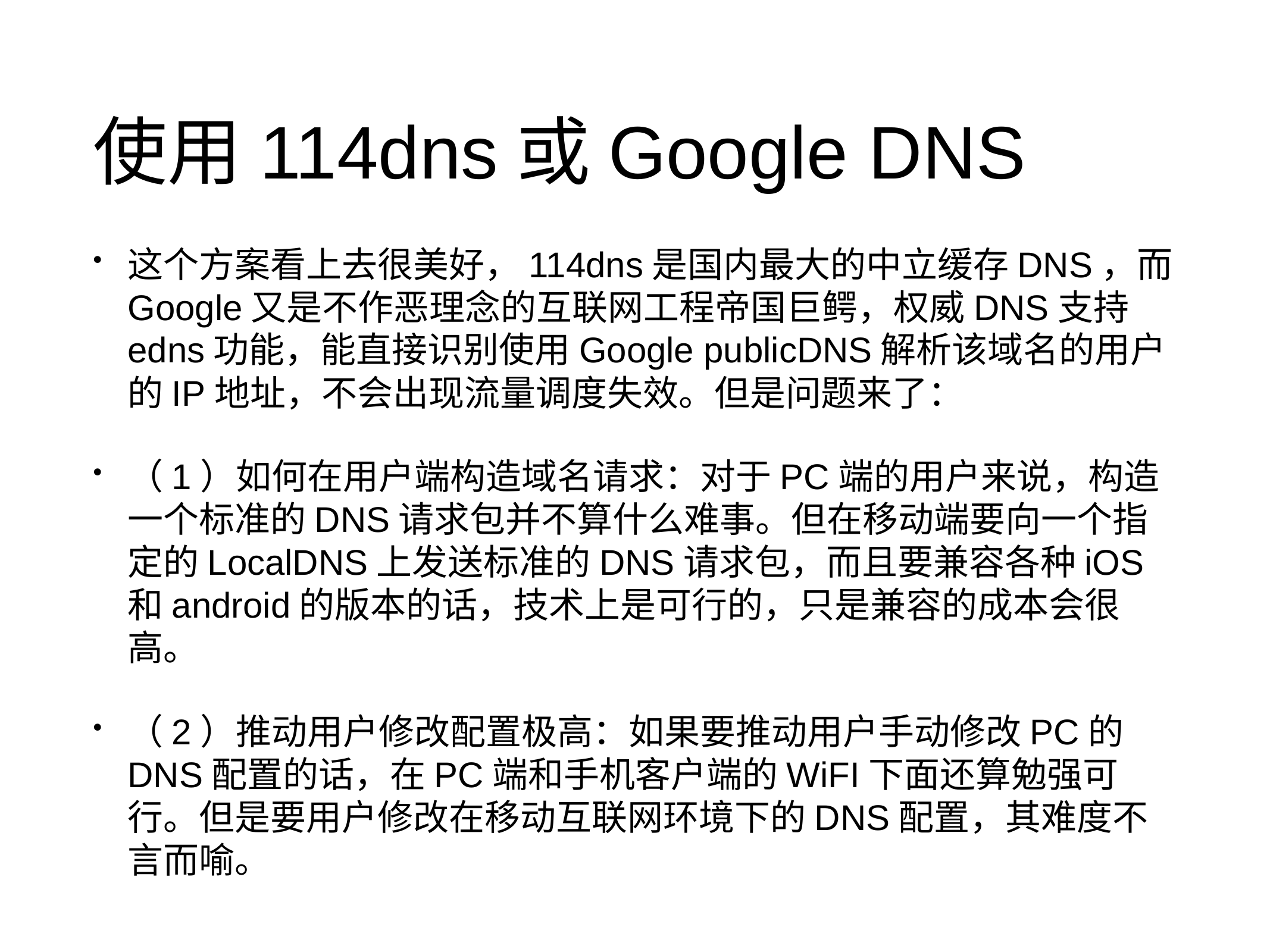

# 使用114dns或Google DNS
这个方案看上去很美好，114dns是国内最大的中立缓存DNS，而Google又是不作恶理念的互联网工程帝国巨鳄，权威DNS支持edns功能，能直接识别使用Google publicDNS解析该域名的用户的IP地址，不会出现流量调度失效。但是问题来了：
（1）如何在用户端构造域名请求：对于PC端的用户来说，构造一个标准的DNS请求包并不算什么难事。但在移动端要向一个指定的LocalDNS上发送标准的DNS请求包，而且要兼容各种iOS和android的版本的话，技术上是可行的，只是兼容的成本会很高。
（2）推动用户修改配置极高：如果要推动用户手动修改PC的DNS配置的话，在PC端和手机客户端的WiFI下面还算勉强可行。但是要用户修改在移动互联网环境下的DNS配置，其难度不言而喻。